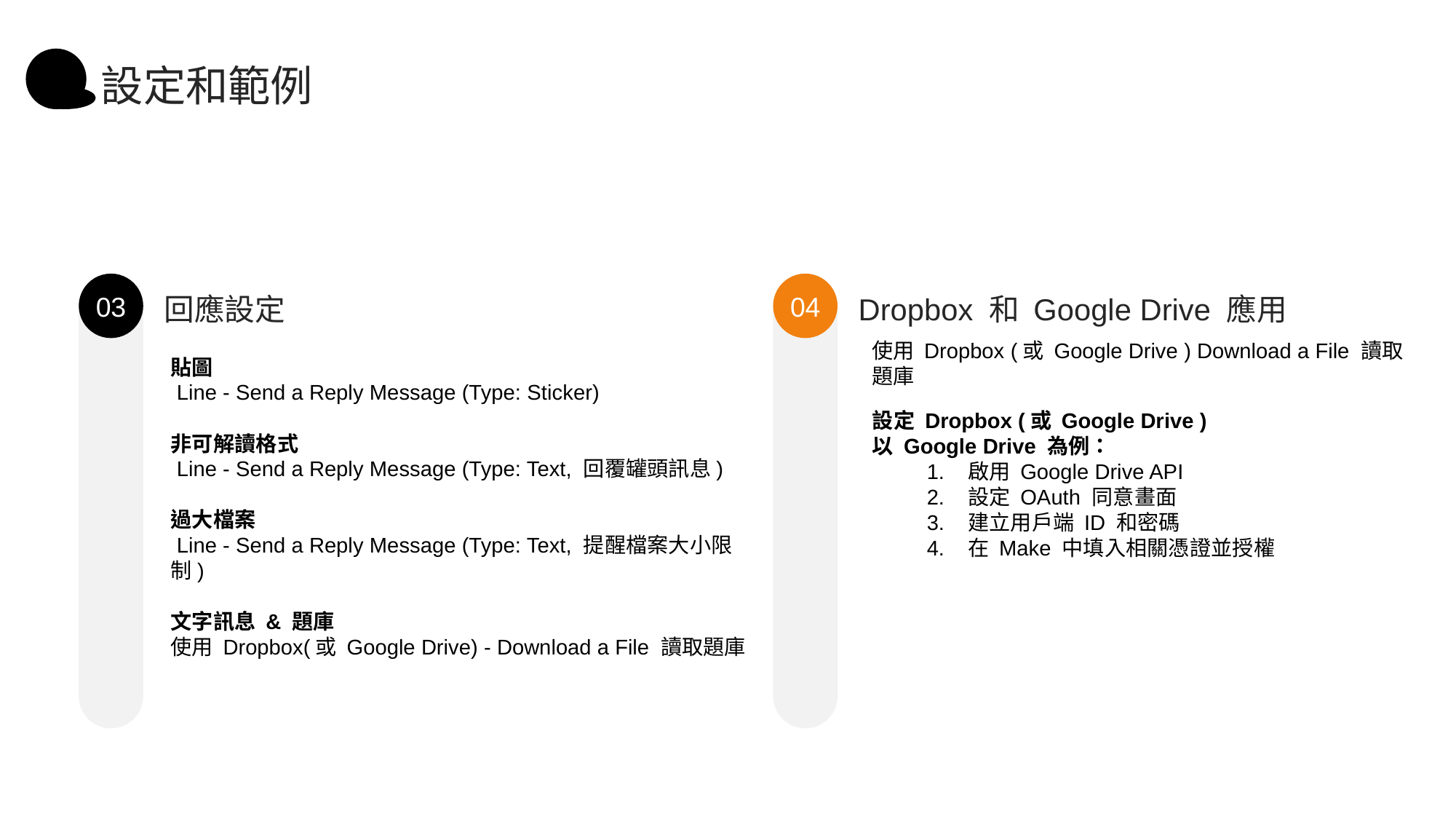

設定和範例
回應設定
Dropbox 和 Google Drive 應用

03
04
使用 Dropbox (或 Google Drive ) Download a File 讀取題庫
貼圖
 Line - Send a Reply Message (Type: Sticker)

非可解讀格式
 Line - Send a Reply Message (Type: Text, 回覆罐頭訊息)

過大檔案
 Line - Send a Reply Message (Type: Text, 提醒檔案大小限制)

文字訊息 & 題庫
使用 Dropbox(或 Google Drive) - Download a File 讀取題庫
設定 Dropbox (或 Google Drive )
以 Google Drive 為例：
啟用 Google Drive API
設定 OAuth 同意畫面
建立用戶端 ID 和密碼
在 Make 中填入相關憑證並授權